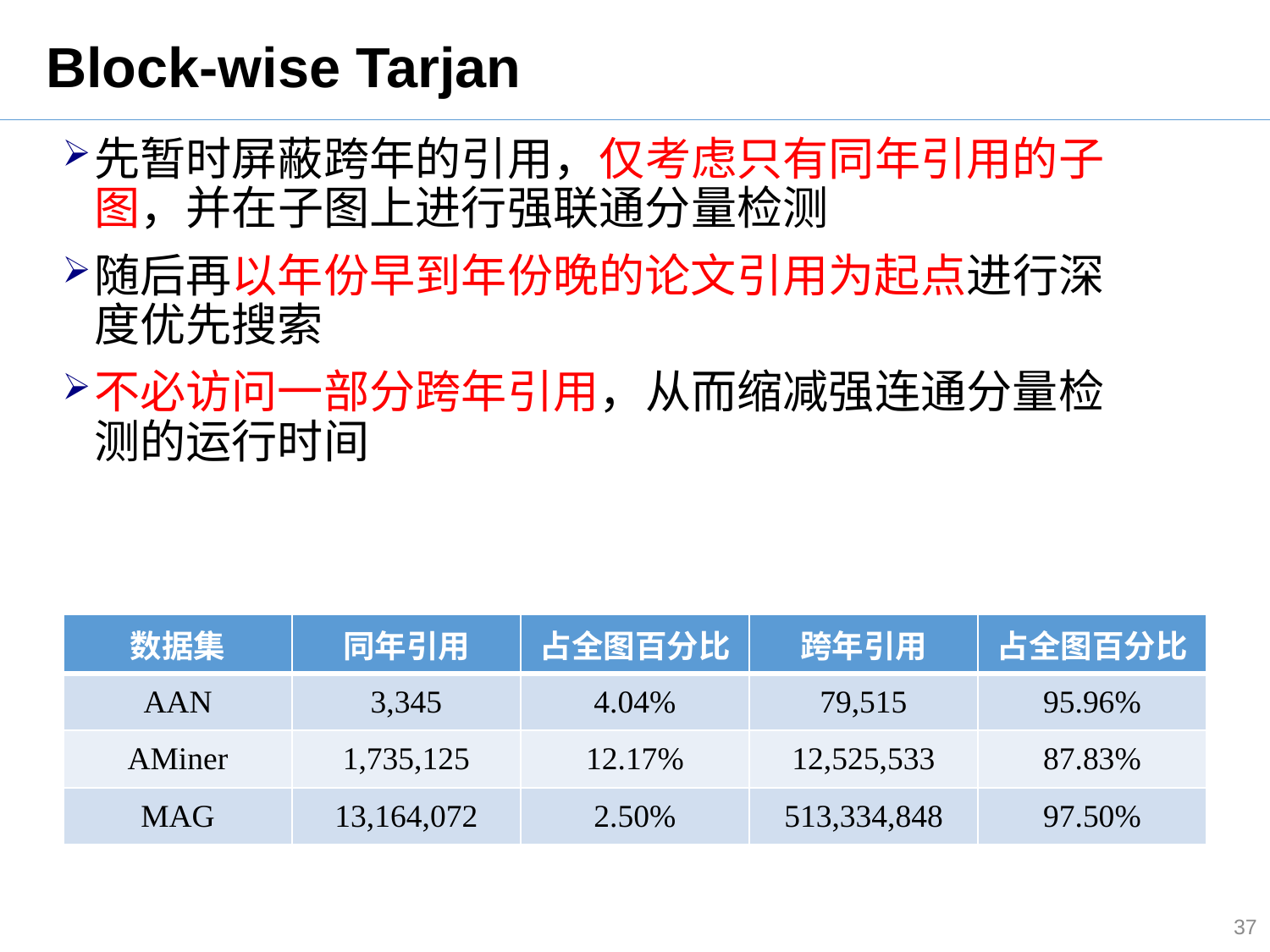

# Block-wise Tarjan
先暂时屏蔽跨年的引用，仅考虑只有同年引用的子图，并在子图上进行强联通分量检测
随后再以年份早到年份晚的论文引用为起点进行深度优先搜索
不必访问一部分跨年引用，从而缩减强连通分量检测的运行时间

| 数据集 | 同年引用 | 占全图百分比 | 跨年引用 | 占全图百分比 |
| --- | --- | --- | --- | --- |
| AAN | 3,345 | 4.04% | 79,515 | 95.96% |
| AMiner | 1,735,125 | 12.17% | 12,525,533 | 87.83% |
| MAG | 13,164,072 | 2.50% | 513,334,848 | 97.50% |
37